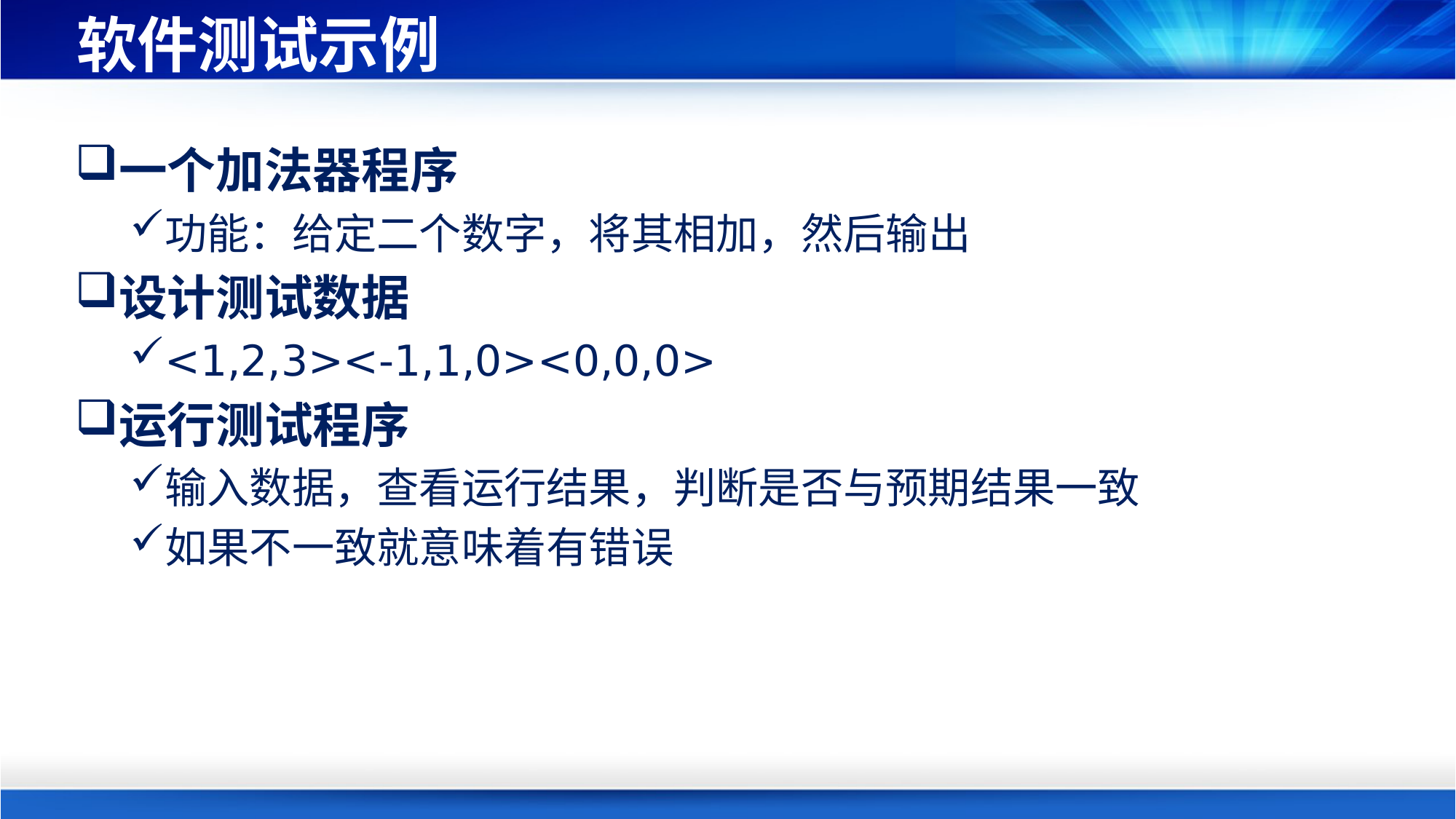

# 软件测试示例
一个加法器程序
功能：给定二个数字，将其相加，然后输出
设计测试数据
<1,2,3><-1,1,0><0,0,0>
运行测试程序
输入数据，查看运行结果，判断是否与预期结果一致
如果不一致就意味着有错误